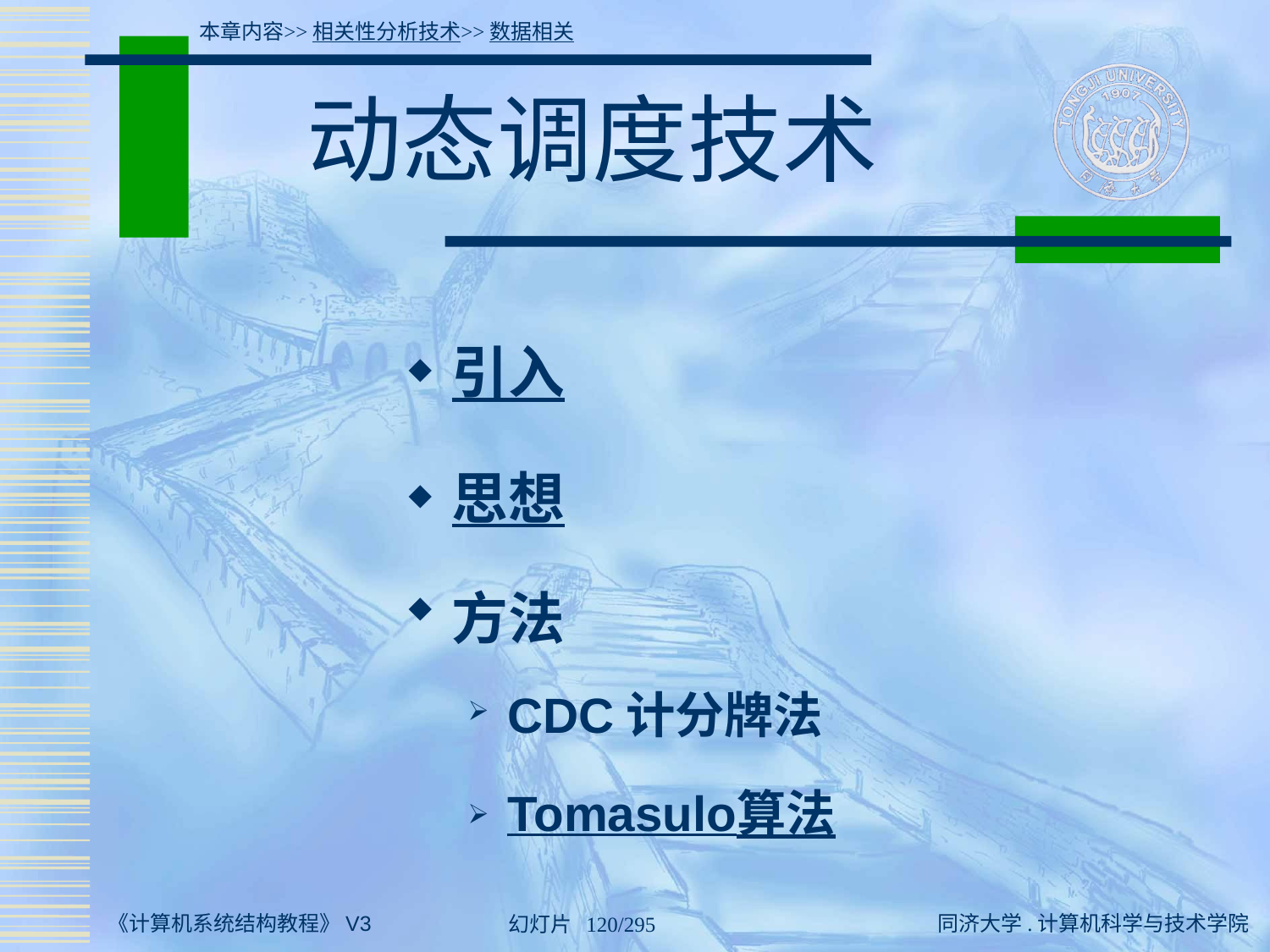

本章内容>>相关性分析技术>>数据相关
# 动态调度技术
引入
思想
方法
CDC计分牌法
Tomasulo算法